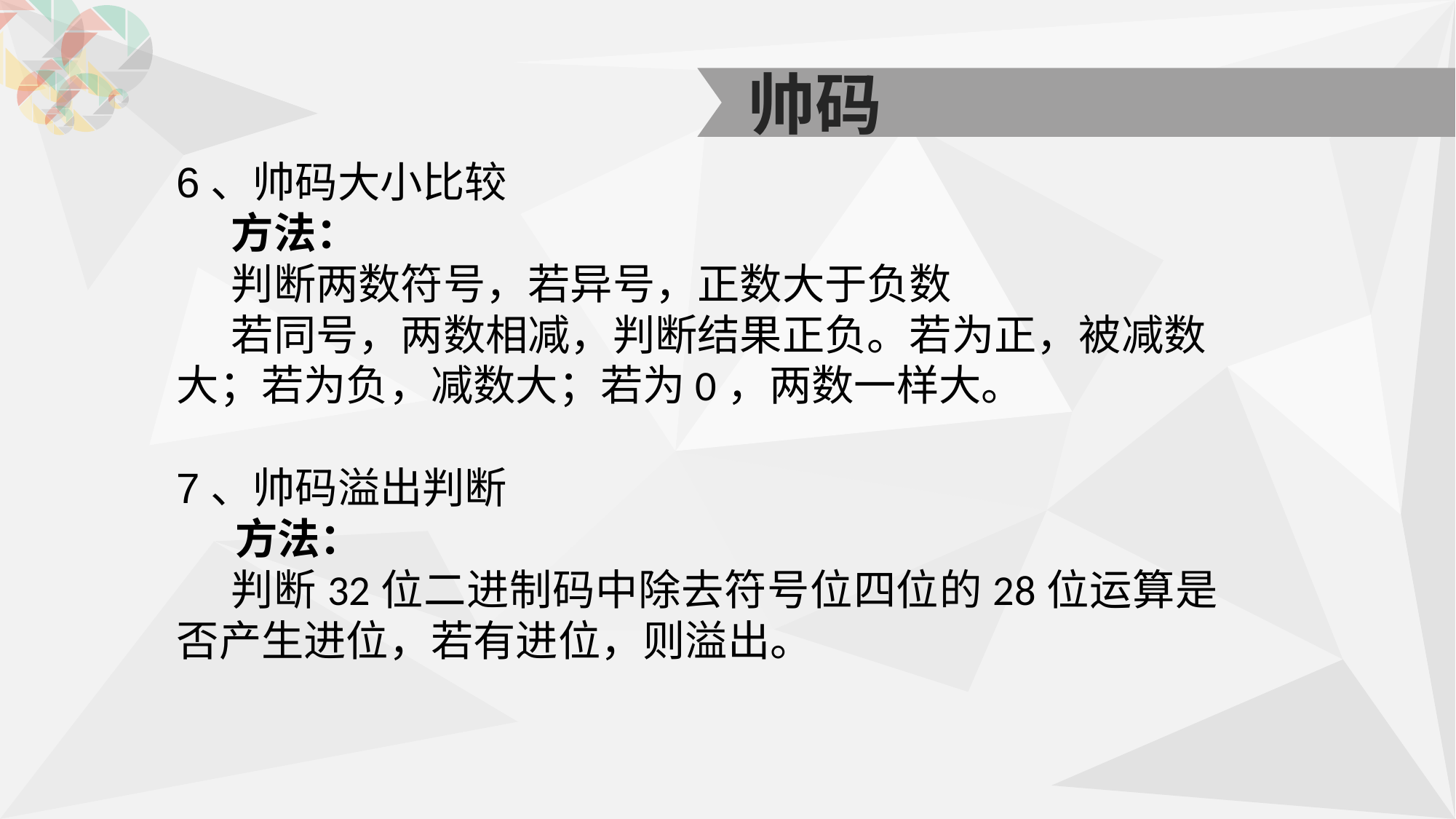

帅码

6、帅码大小比较
方法：
判断两数符号，若异号，正数大于负数
若同号，两数相减，判断结果正负。若为正，被减数大；若为负，减数大；若为0，两数一样大。
7、帅码溢出判断
     方法：
判断32位二进制码中除去符号位四位的28位运算是否产生进位，若有进位，则溢出。